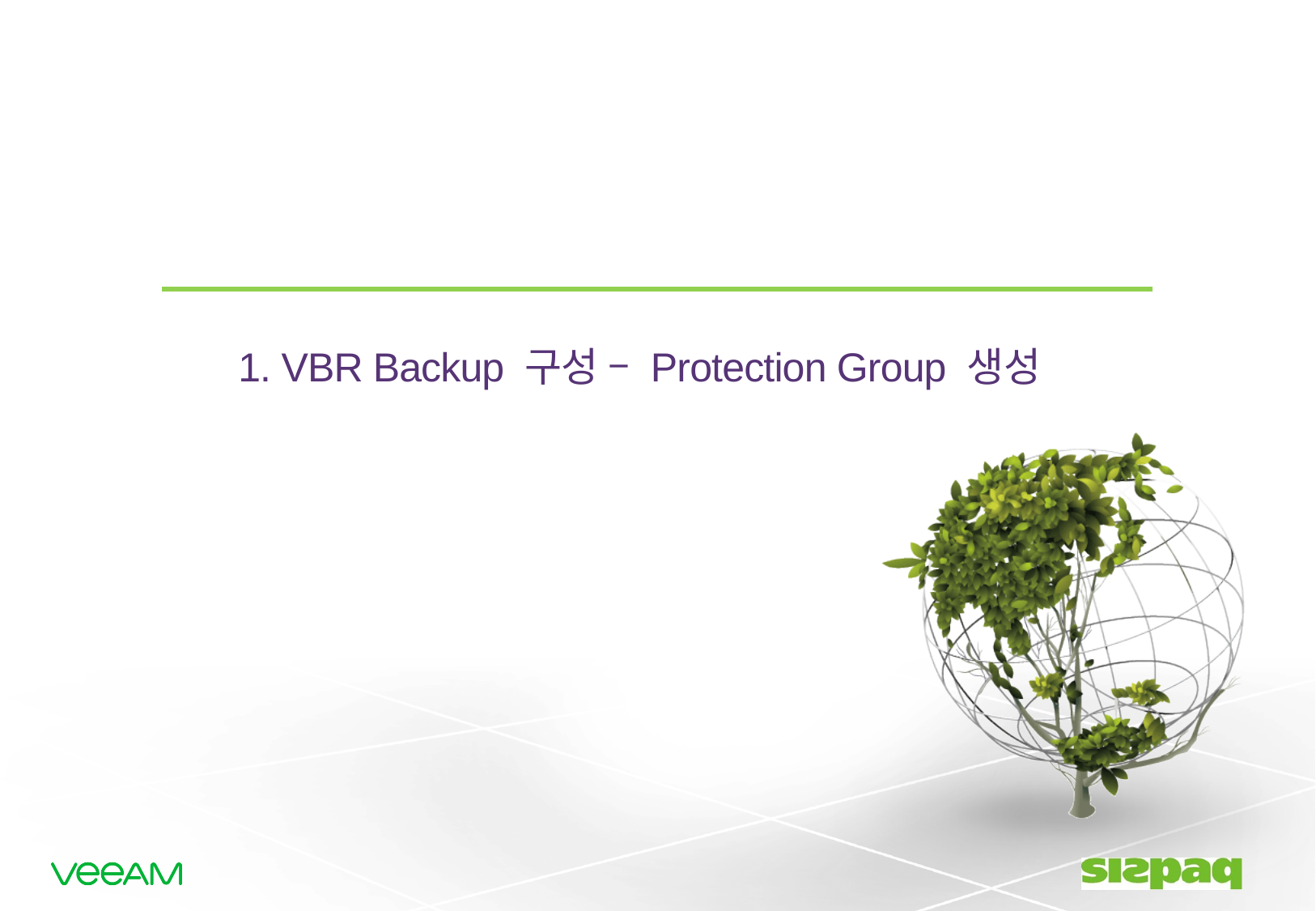

1. VBR Backup 구성 – Protection Group 생성